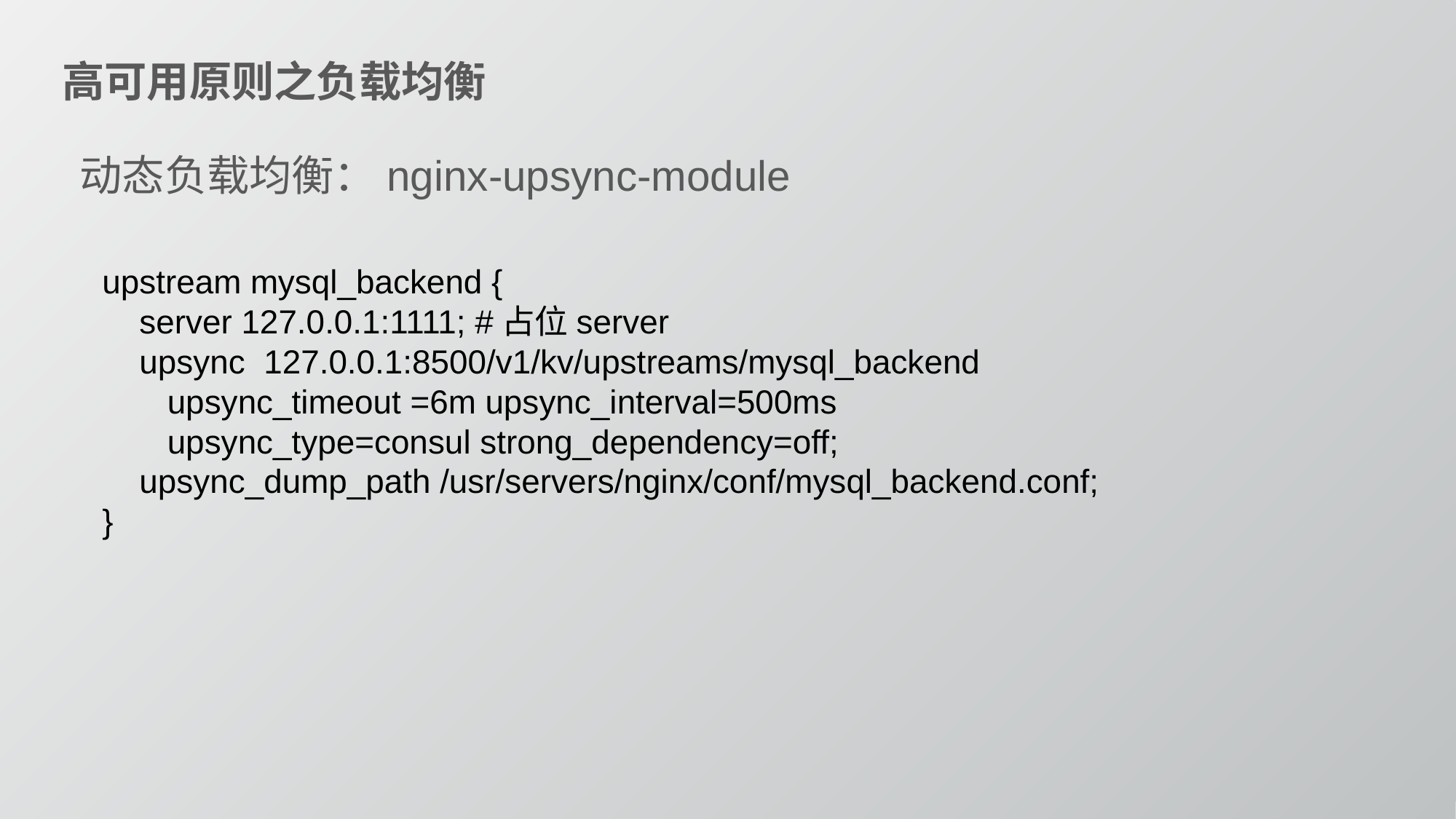

高可用原则之负载均衡
动态负载均衡：nginx-upsync-module
upstream mysql_backend {
    server 127.0.0.1:1111; #占位server
    upsync  127.0.0.1:8500/v1/kv/upstreams/mysql_backend
       upsync_timeout =6m upsync_interval=500ms
       upsync_type=consul strong_dependency=off;
    upsync_dump_path /usr/servers/nginx/conf/mysql_backend.conf;
}